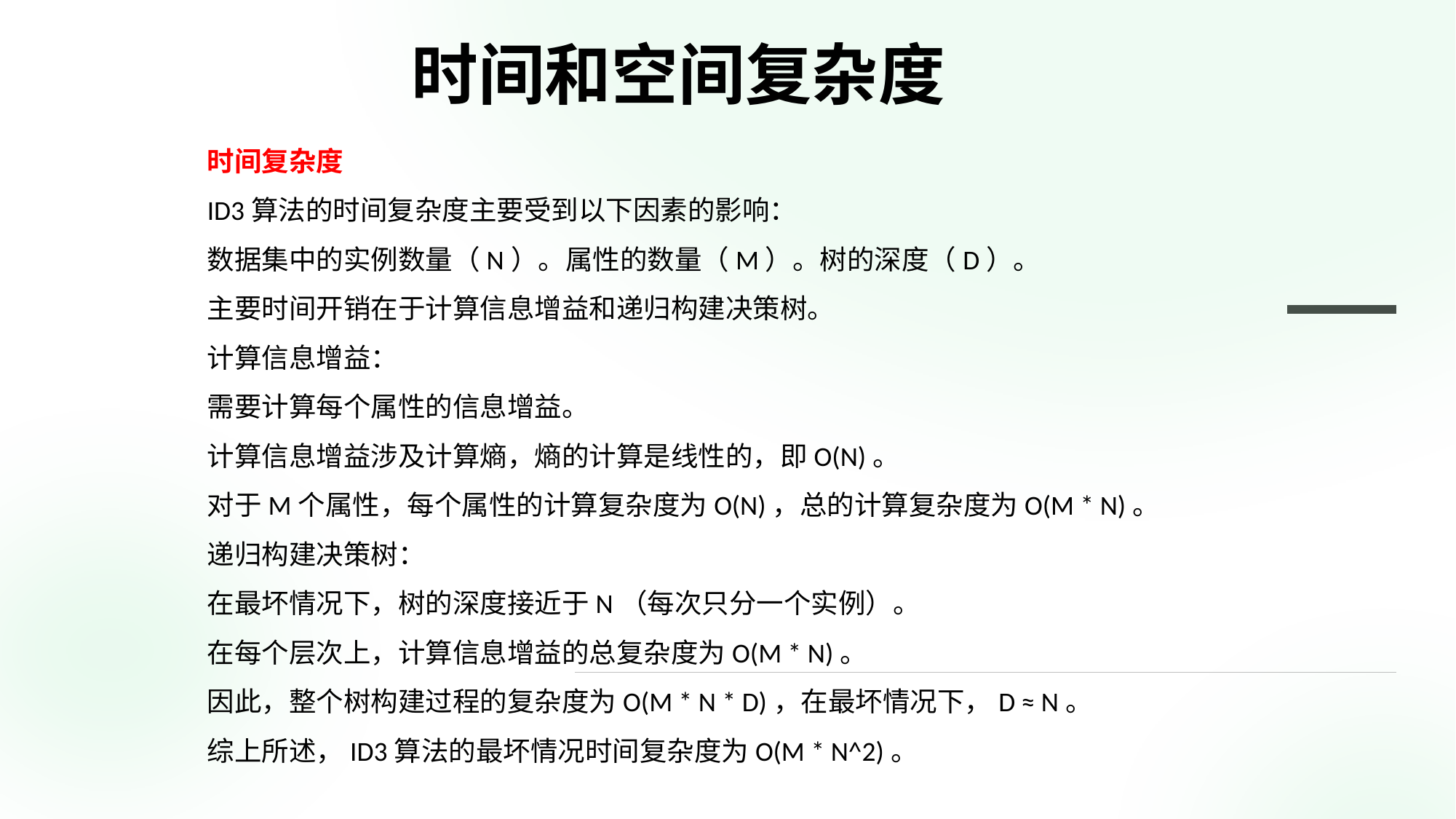

时间和空间复杂度
时间复杂度
ID3算法的时间复杂度主要受到以下因素的影响：
数据集中的实例数量（N）。属性的数量（M）。树的深度（D）。
主要时间开销在于计算信息增益和递归构建决策树。
计算信息增益：
需要计算每个属性的信息增益。
计算信息增益涉及计算熵，熵的计算是线性的，即O(N)。
对于M个属性，每个属性的计算复杂度为O(N)，总的计算复杂度为O(M * N)。
递归构建决策树：
在最坏情况下，树的深度接近于N（每次只分一个实例）。
在每个层次上，计算信息增益的总复杂度为O(M * N)。
因此，整个树构建过程的复杂度为O(M * N * D)，在最坏情况下，D ≈ N。
综上所述，ID3算法的最坏情况时间复杂度为O(M * N^2)。